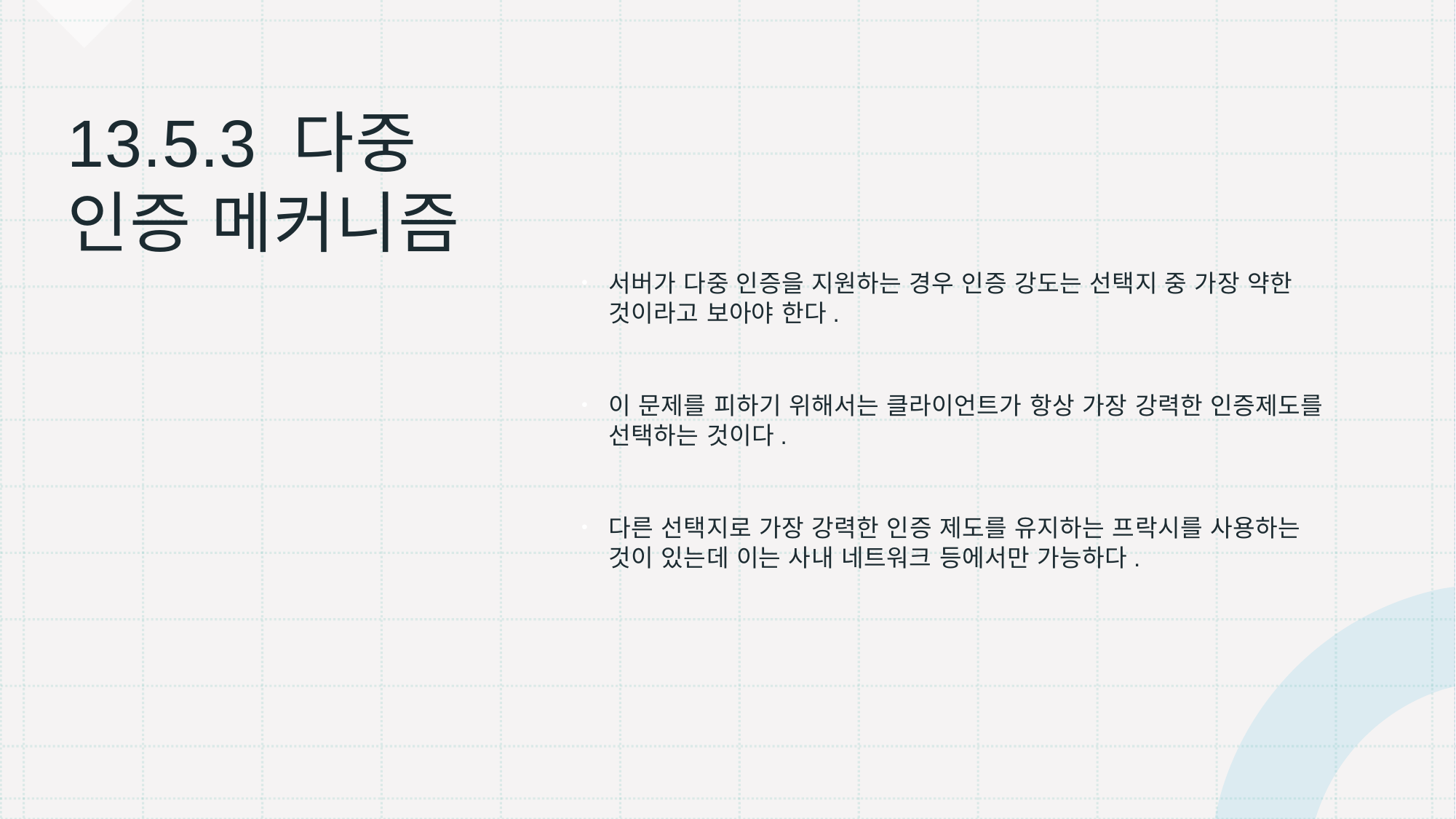

서버가 다중 인증을 지원하는 경우 인증 강도는 선택지 중 가장 약한 것이라고 보아야 한다.

이 문제를 피하기 위해서는 클라이언트가 항상 가장 강력한 인증제도를 선택하는 것이다.

다른 선택지로 가장 강력한 인증 제도를 유지하는 프락시를 사용하는 것이 있는데 이는 사내 네트워크 등에서만 가능하다.
# 13.5.3 다중 인증 메커니즘